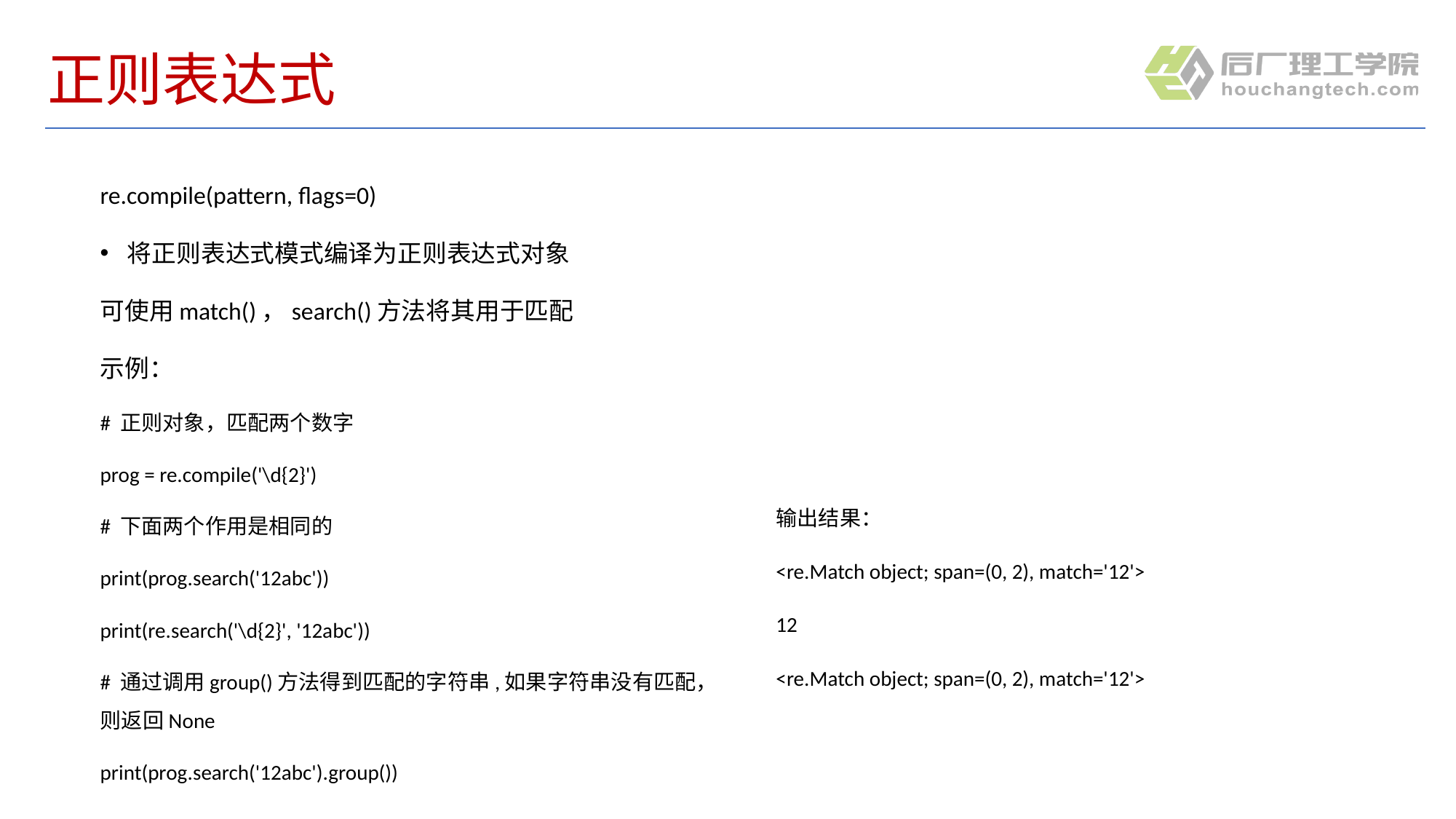

# 正则表达式
re.compile(pattern, flags=0)
将正则表达式模式编译为正则表达式对象
可使用match()，search()方法将其用于匹配
示例：
# 正则对象，匹配两个数字
prog = re.compile('\d{2}')
# 下面两个作用是相同的
print(prog.search('12abc'))
print(re.search('\d{2}', '12abc'))
# 通过调用group()方法得到匹配的字符串,如果字符串没有匹配，则返回None
print(prog.search('12abc').group())
输出结果：
<re.Match object; span=(0, 2), match='12'>
12
<re.Match object; span=(0, 2), match='12'>